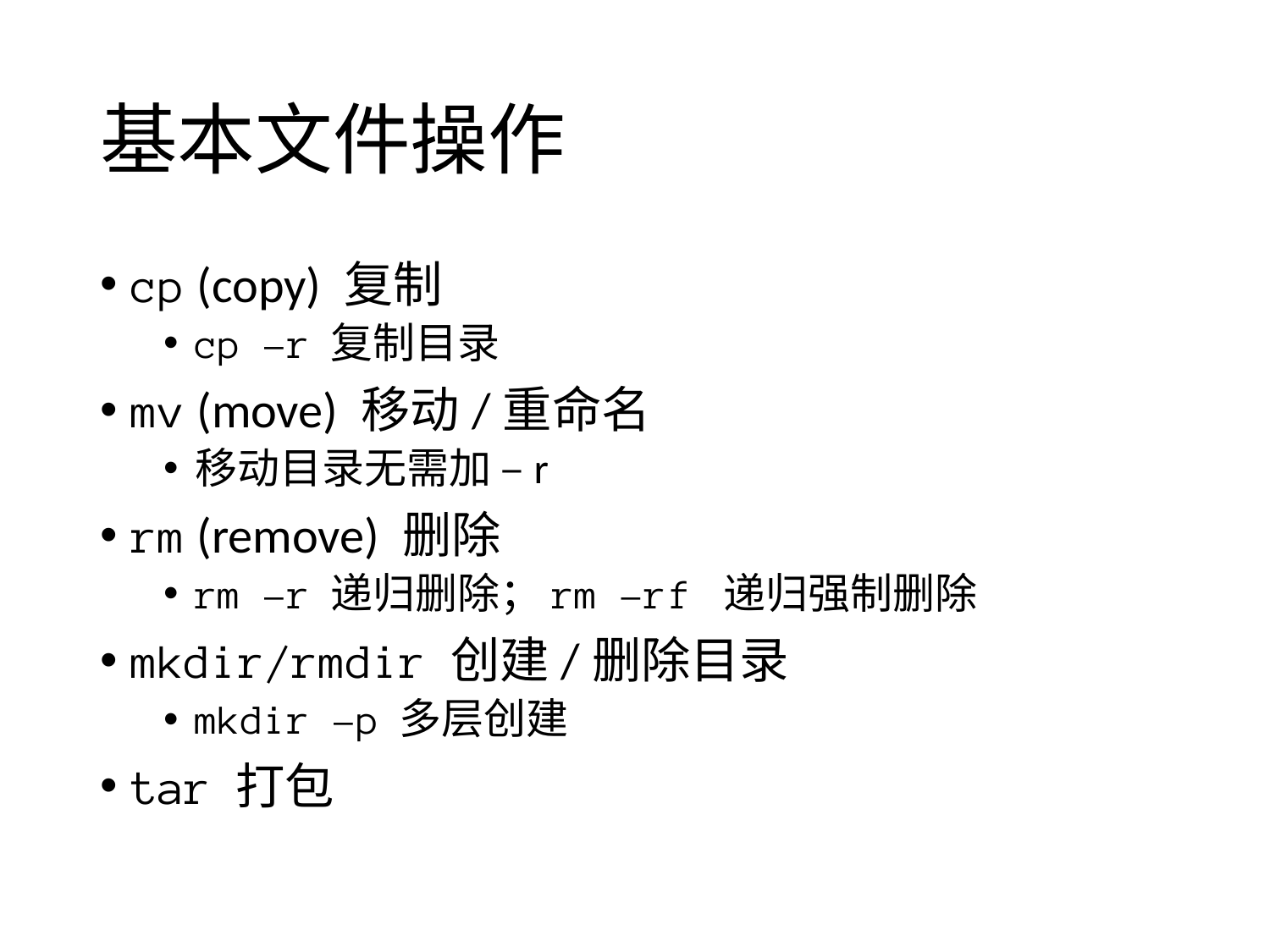

# 基本文件操作
cp (copy) 复制
cp –r 复制目录
mv (move) 移动/重命名
移动目录无需加 –r
rm (remove) 删除
rm –r 递归删除；rm –rf 递归强制删除
mkdir/rmdir 创建/删除目录
mkdir –p 多层创建
tar 打包